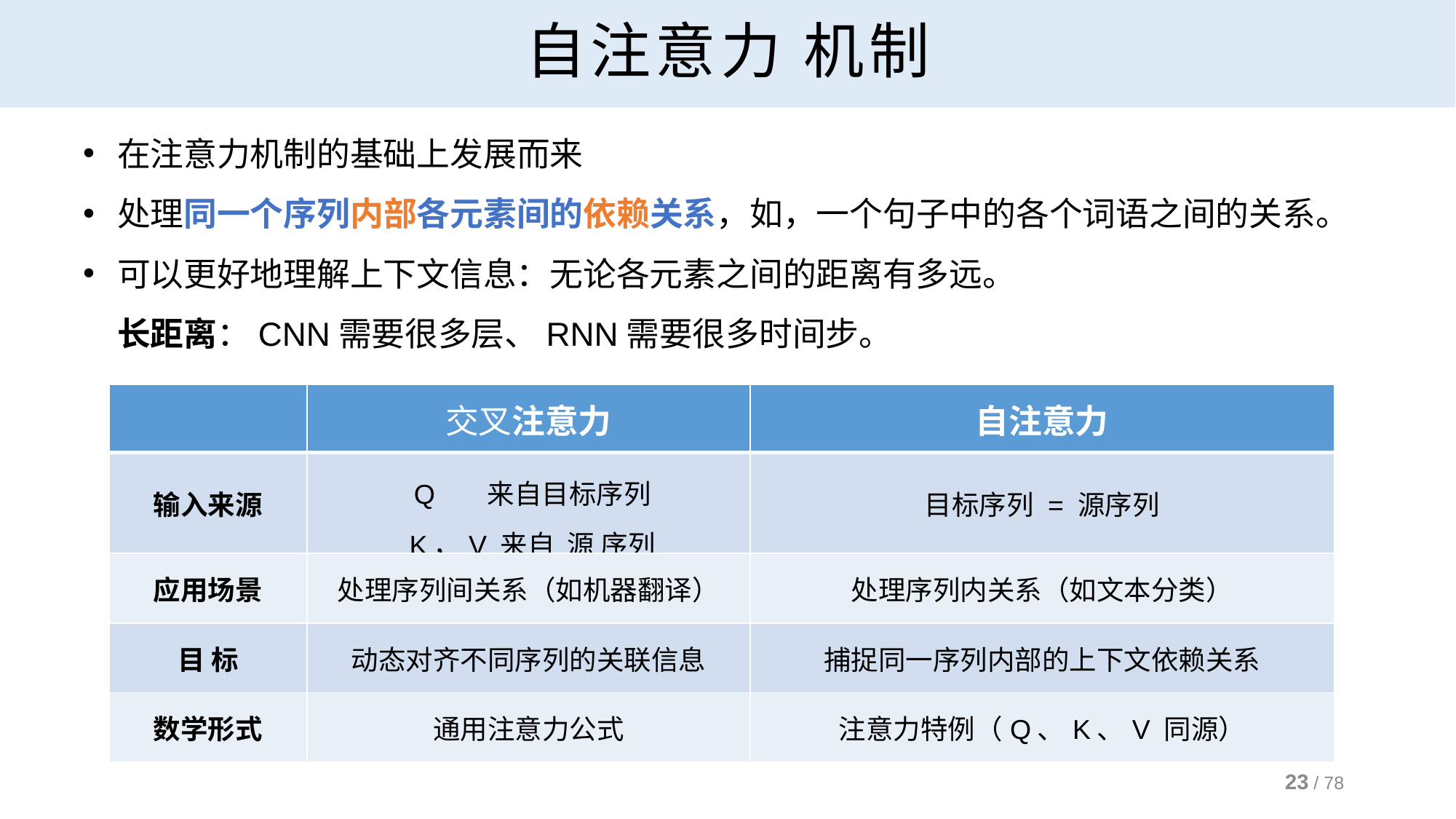

# 自注意力 机制
在注意力机制的基础上发展而来
处理同一个序列内部各元素间的依赖关系，如，一个句子中的各个词语之间的关系。
可以更好地理解上下文信息：无论各元素之间的距离有多远。
长距离：CNN需要很多层、RNN需要很多时间步。
|  | 交叉注意力 | 自注意力 |
| --- | --- | --- |
| 输入来源 | Q 来自目标序列 K，V 来自 源 序列 | 目标序列 = 源序列 |
| 应用场景 | 处理序列间关系（如机器翻译） | 处理序列内关系（如文本分类） |
| 目 标 | 动态对齐不同序列的关联信息 | 捕捉同一序列内部的上下文依赖关系 |
| 数学形式 | 通用注意力公式 | 注意力特例（Q、K、V 同源） |
23 / 78